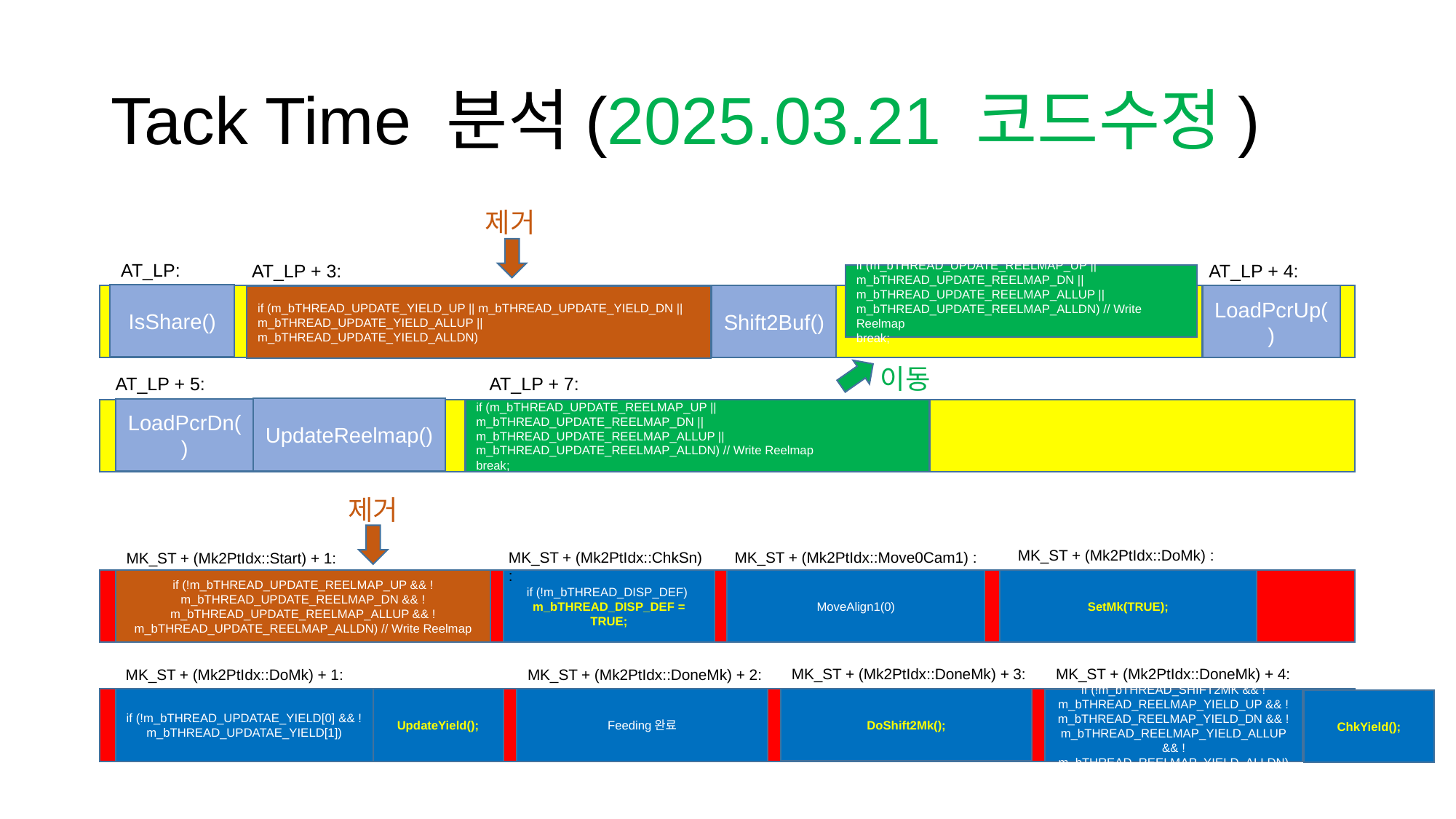

# Tack Time 분석(2025.03.21 코드수정)
제거

AT_LP:
AT_LP + 3:
AT_LP + 4:
if (m_bTHREAD_UPDATE_REELMAP_UP || m_bTHREAD_UPDATE_REELMAP_DN || m_bTHREAD_UPDATE_REELMAP_ALLUP || m_bTHREAD_UPDATE_REELMAP_ALLDN) // Write Reelmap
break;
IsShare()

LoadPcrUp()
Shift2Buf()
if (m_bTHREAD_UPDATE_YIELD_UP || m_bTHREAD_UPDATE_YIELD_DN || m_bTHREAD_UPDATE_YIELD_ALLUP || m_bTHREAD_UPDATE_YIELD_ALLDN)

이동
AT_LP + 7:
AT_LP + 5:
UpdateReelmap()
LoadPcrDn()

if (m_bTHREAD_UPDATE_REELMAP_UP || m_bTHREAD_UPDATE_REELMAP_DN || m_bTHREAD_UPDATE_REELMAP_ALLUP || m_bTHREAD_UPDATE_REELMAP_ALLDN) // Write Reelmap
break;
제거

MK_ST + (Mk2PtIdx::DoMk) :
MK_ST + (Mk2PtIdx::ChkSn) :
MK_ST + (Mk2PtIdx::Move0Cam1) :
MK_ST + (Mk2PtIdx::Start) + 1:
SetMk(TRUE);

if (!m_bTHREAD_UPDATE_REELMAP_UP && !m_bTHREAD_UPDATE_REELMAP_DN && !m_bTHREAD_UPDATE_REELMAP_ALLUP && !m_bTHREAD_UPDATE_REELMAP_ALLDN) // Write Reelmap
if (!m_bTHREAD_DISP_DEF)
m_bTHREAD_DISP_DEF = TRUE;
MoveAlign1(0)
MK_ST + (Mk2PtIdx::DoneMk) + 3:
MK_ST + (Mk2PtIdx::DoneMk) + 4:
MK_ST + (Mk2PtIdx::DoMk) + 1:
MK_ST + (Mk2PtIdx::DoneMk) + 2:
DoShift2Mk();

if (!m_bTHREAD_UPDATAE_YIELD[0] && !m_bTHREAD_UPDATAE_YIELD[1])
UpdateYield();
Feeding완료
if (!m_bTHREAD_SHIFT2MK && !m_bTHREAD_REELMAP_YIELD_UP && !m_bTHREAD_REELMAP_YIELD_DN && !m_bTHREAD_REELMAP_YIELD_ALLUP && !m_bTHREAD_REELMAP_YIELD_ALLDN)
ChkYield();